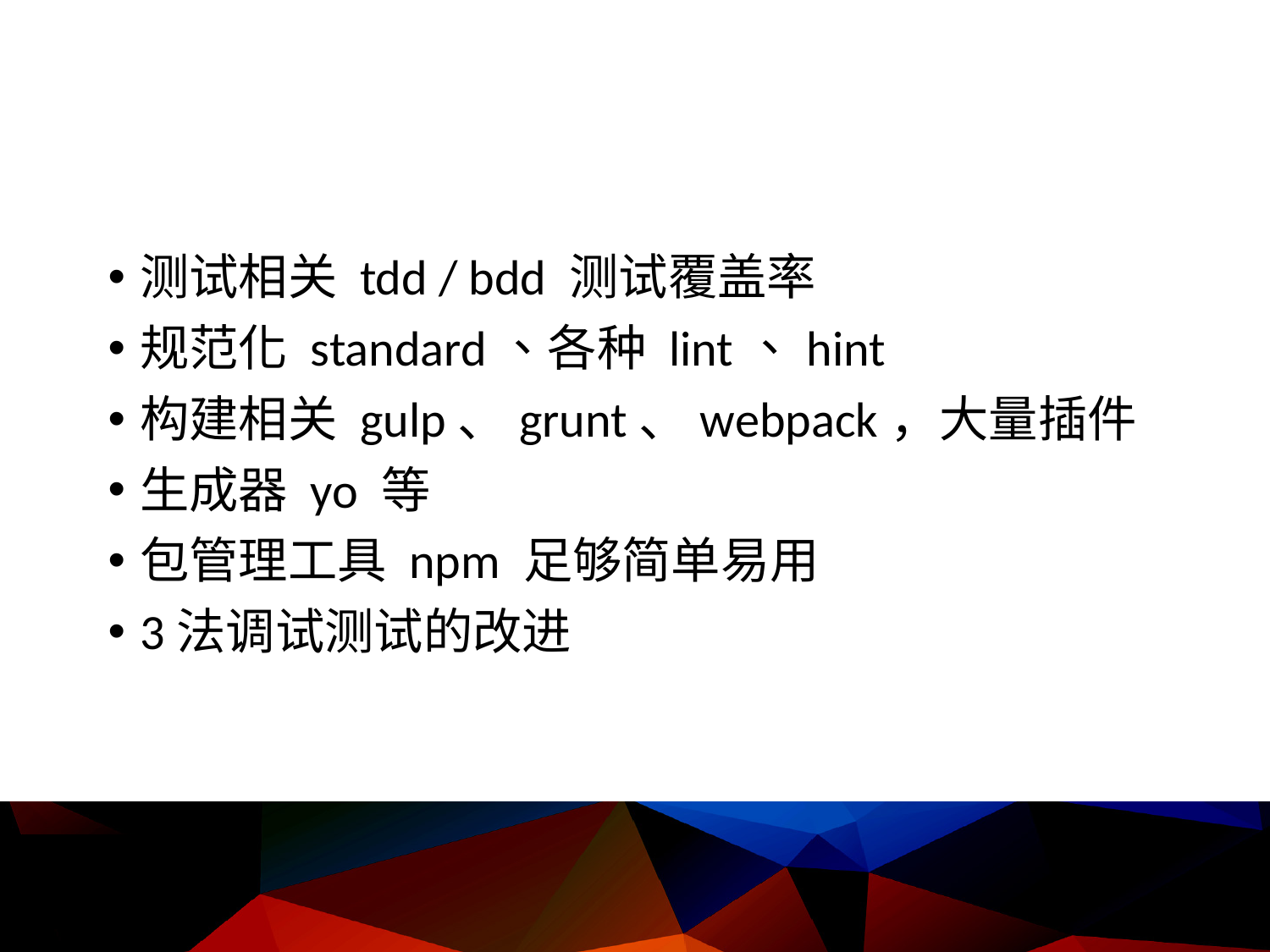

#

测试相关 tdd / bdd 测试覆盖率
规范化 standard、各种 lint、hint
构建相关 gulp、grunt、webpack，大量插件
生成器 yo 等
包管理工具 npm 足够简单易用
3法调试测试的改进